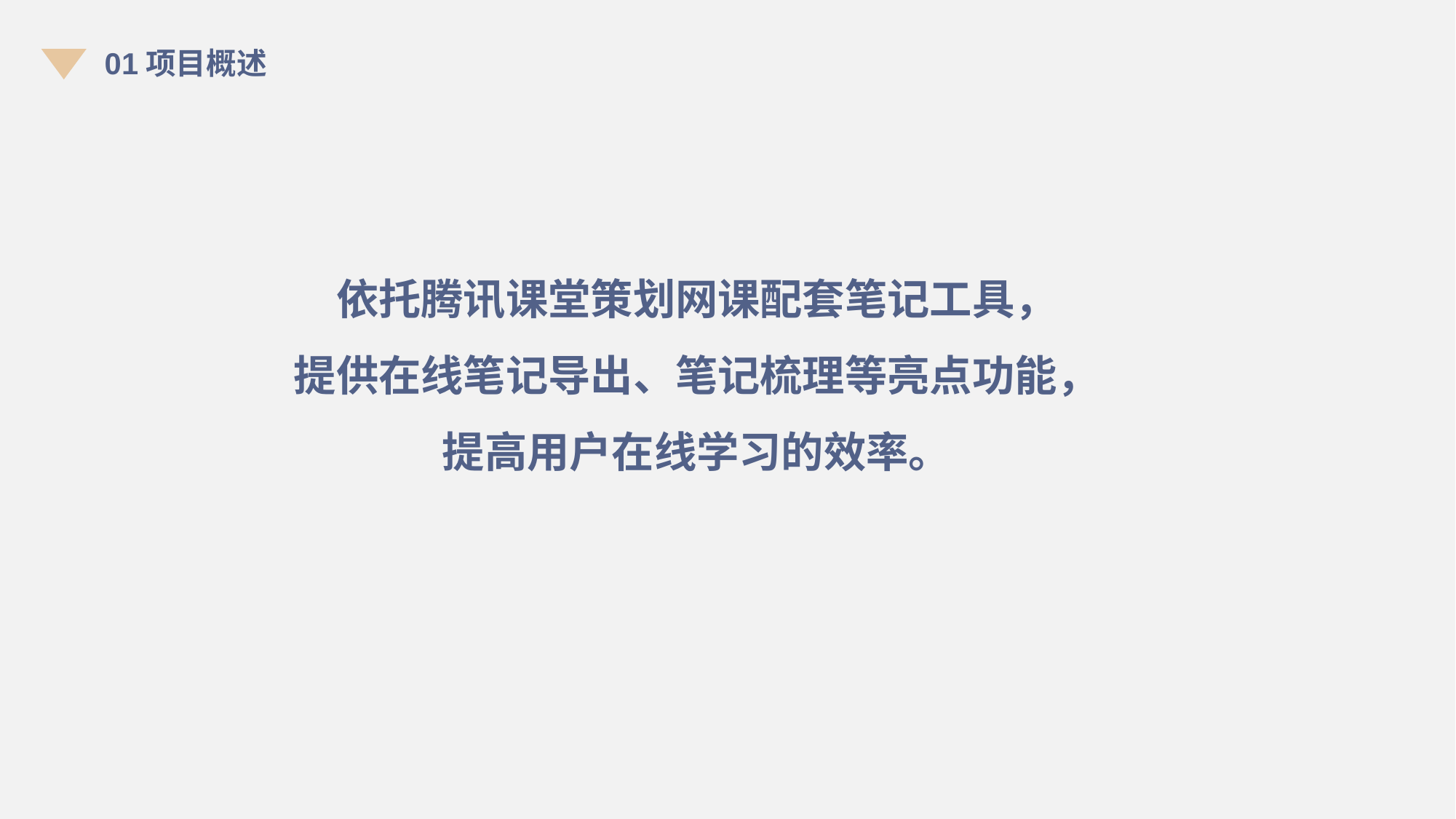

01项目概述

依托腾讯课堂策划网课配套笔记工具，
提供在线笔记导出、笔记梳理等亮点功能，
提高用户在线学习的效率。